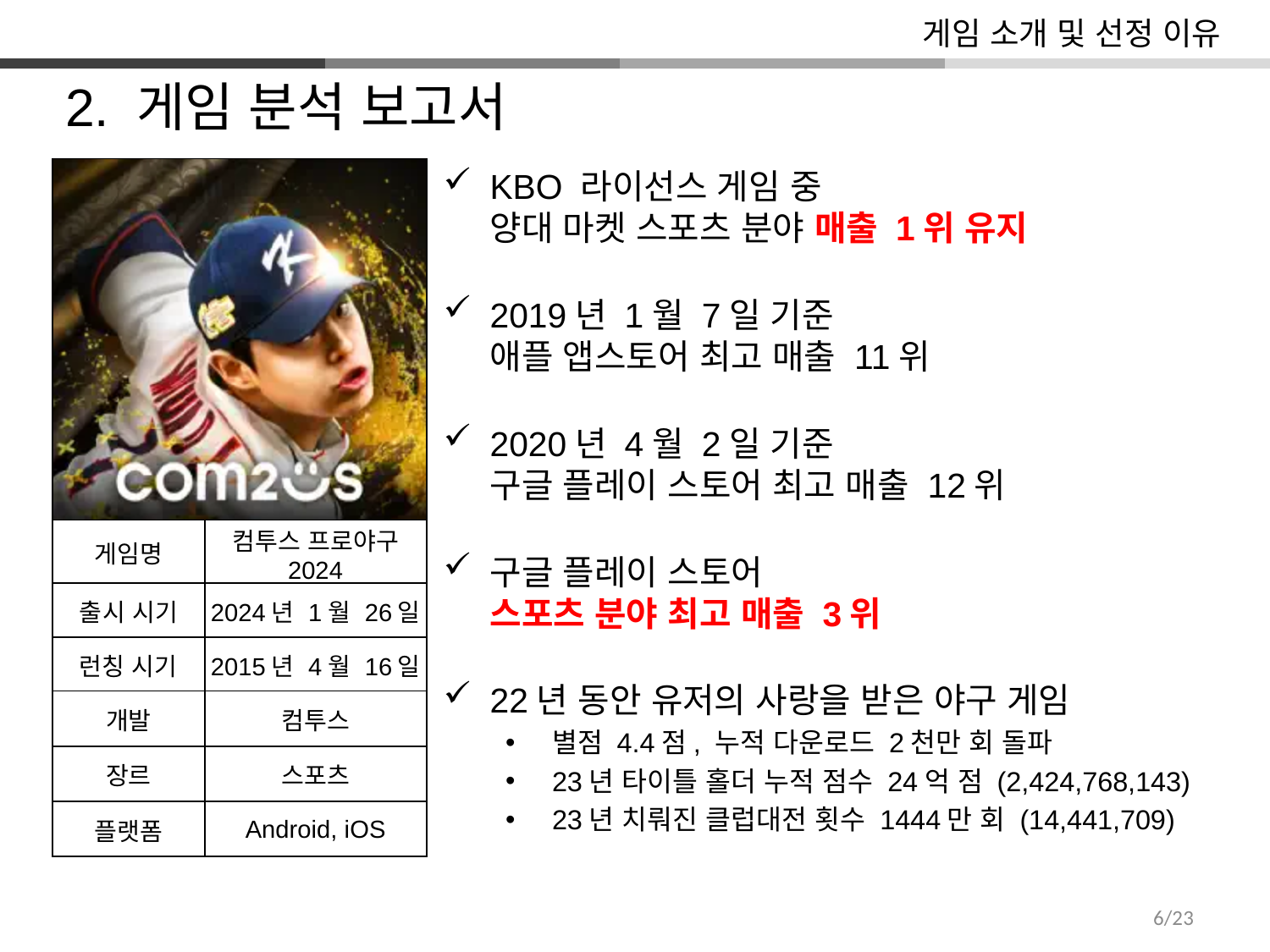

게임 소개 및 선정 이유
2. 게임 분석 보고서
|  |  |
| --- | --- |
| 게임명 | 컴투스 프로야구 2024 |
| 출시 시기 | 2024년 1월 26일 |
| 런칭 시기 | 2015년 4월 16일 |
| 개발 | 컴투스 |
| 장르 | 스포츠 |
| 플랫폼 | Android, iOS |
KBO 라이선스 게임 중
양대 마켓 스포츠 분야 매출 1위 유지

2019년 1월 7일 기준
애플 앱스토어 최고 매출 11위

2020년 4월 2일 기준
구글 플레이 스토어 최고 매출 12위

구글 플레이 스토어
스포츠 분야 최고 매출 3위

22년 동안 유저의 사랑을 받은 야구 게임
별점 4.4점, 누적 다운로드 2천만 회 돌파
23년 타이틀 홀더 누적 점수 24억 점 (2,424,768,143)
23년 치뤄진 클럽대전 횟수 1444만 회 (14,441,709)
6/23